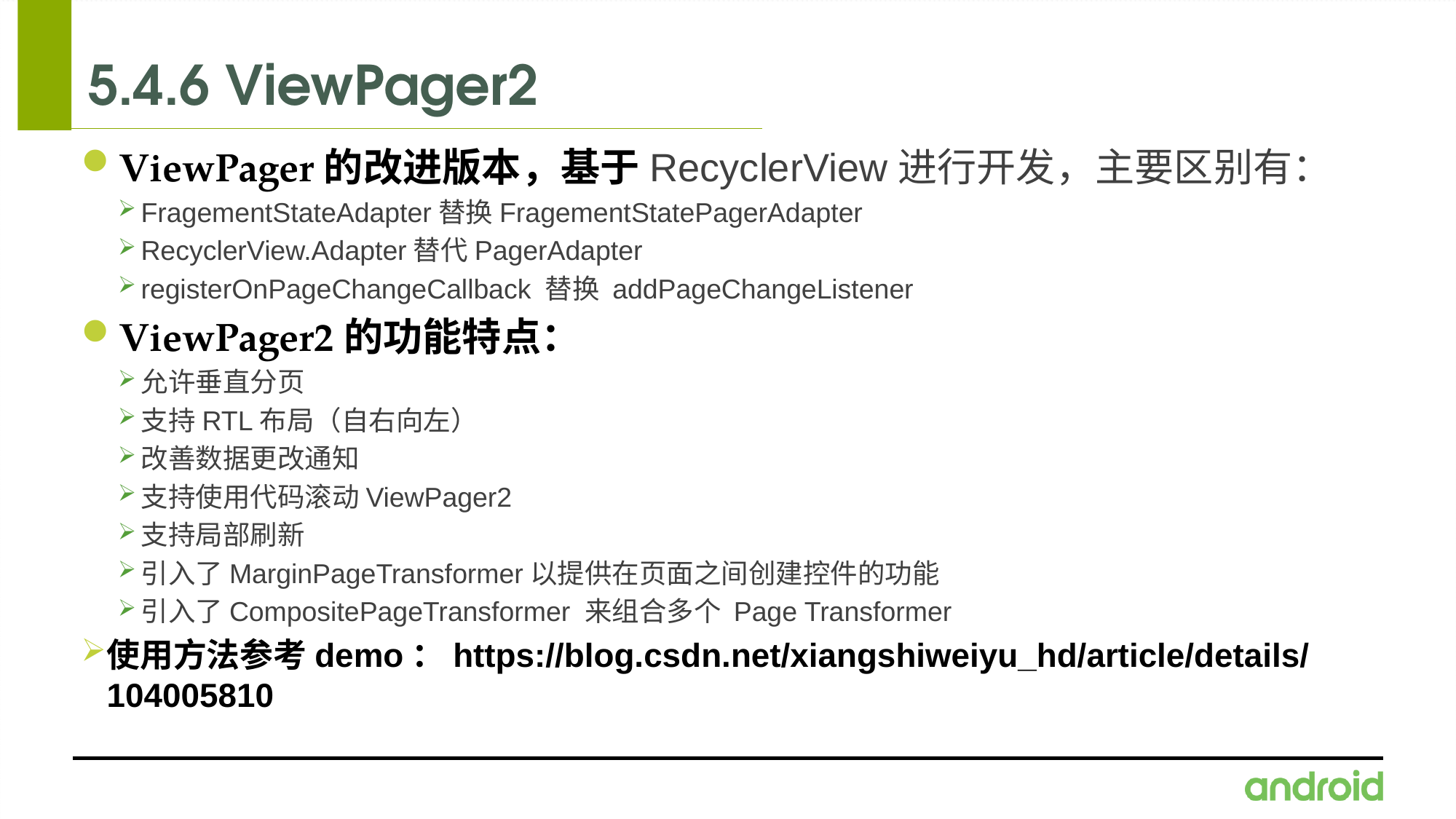

# 5.4.6 ViewPager2
ViewPager的改进版本，基于RecyclerView进行开发，主要区别有：
FragementStateAdapter替换FragementStatePagerAdapter
RecyclerView.Adapter替代PagerAdapter
registerOnPageChangeCallback 替换 addPageChangeListener
ViewPager2的功能特点：
允许垂直分页
支持RTL布局（自右向左）
改善数据更改通知
支持使用代码滚动ViewPager2
支持局部刷新
引入了MarginPageTransformer以提供在页面之间创建控件的功能
引入了CompositePageTransformer 来组合多个 Page Transformer
使用方法参考demo：https://blog.csdn.net/xiangshiweiyu_hd/article/details/104005810